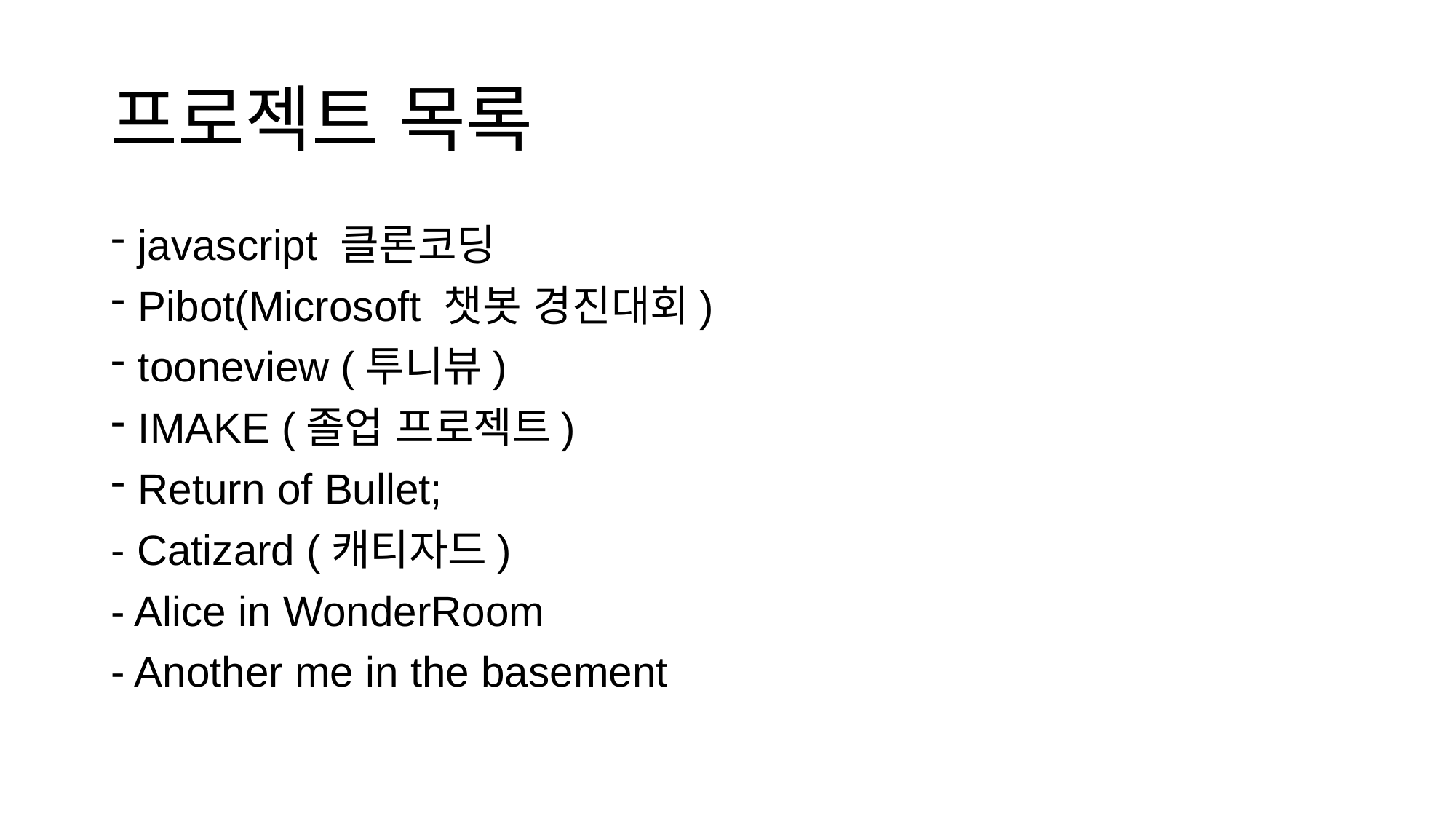

# 프로젝트 목록
javascript 클론코딩
Pibot(Microsoft 챗봇 경진대회)
tooneview (투니뷰)
IMAKE (졸업 프로젝트)
Return of Bullet;
- Catizard (캐티자드)
- Alice in WonderRoom
- Another me in the basement